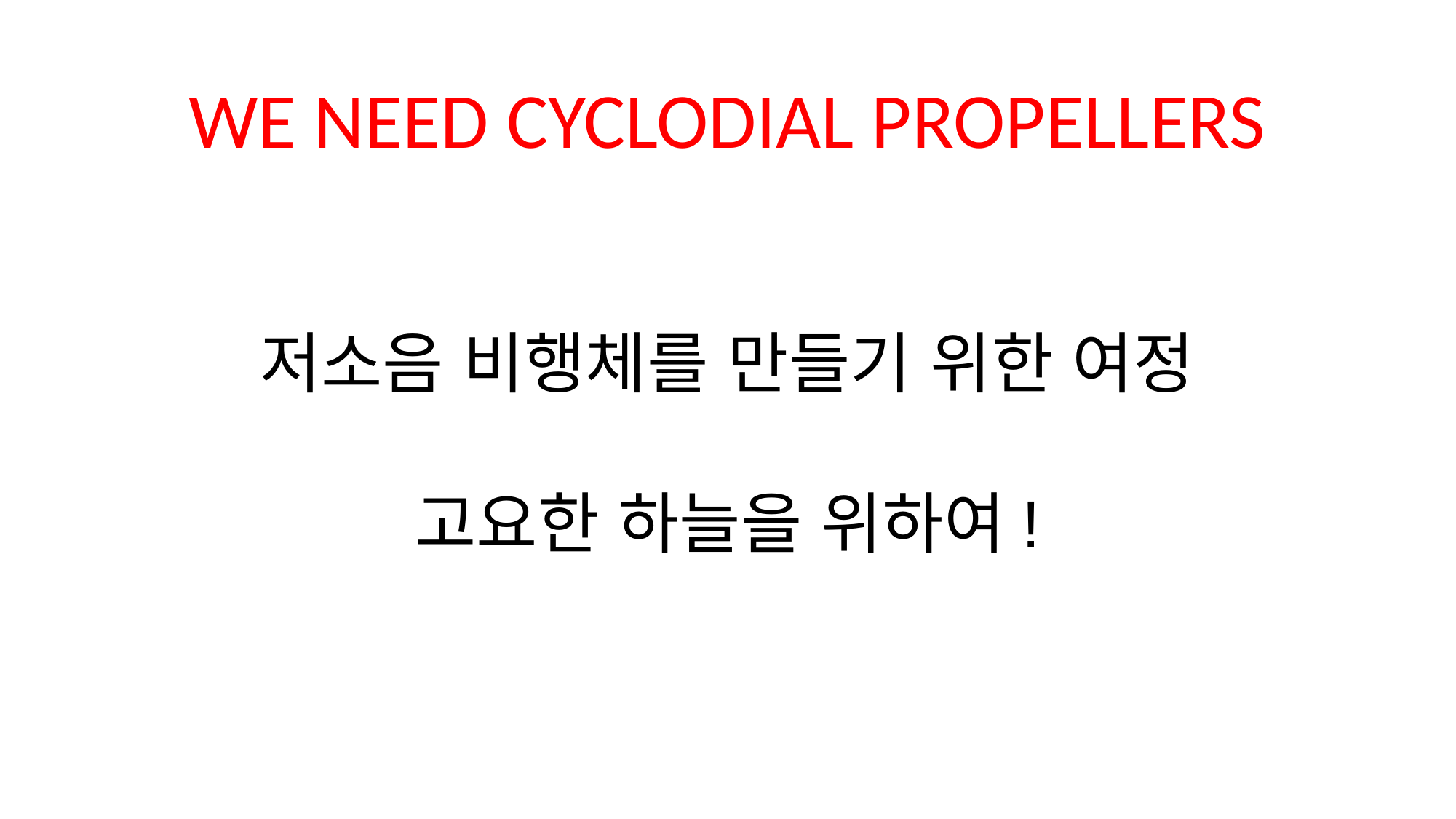

# WE NEED CYCLODIAL PROPELLERS
저소음 비행체를 만들기 위한 여정

고요한 하늘을 위하여!